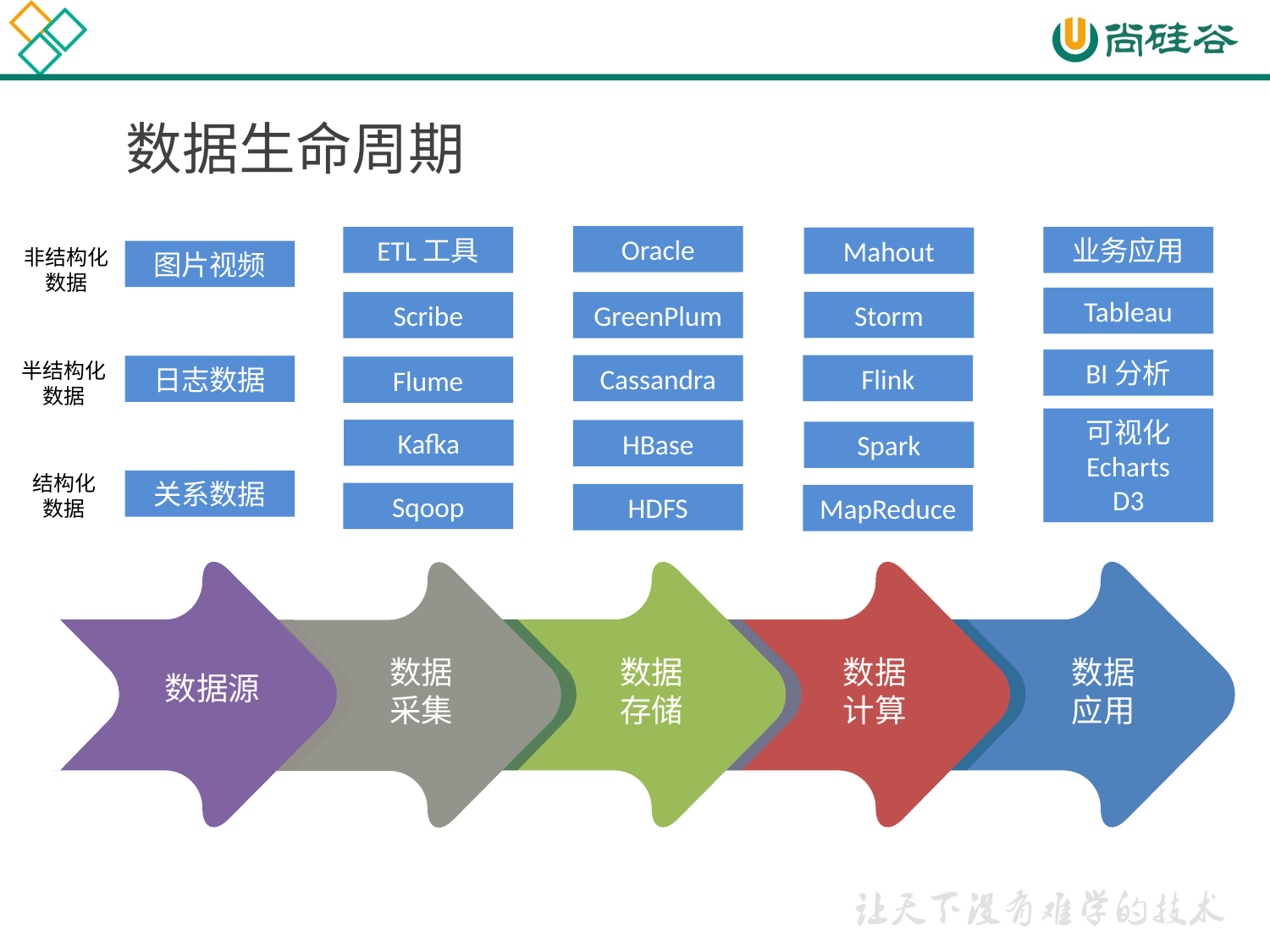

数据生命周期
Oracle
ETL工具
业务应用
Mahout
非结构化
数据
图片视频
Tableau
Storm
Scribe
GreenPlum
BI分析
半结构化
数据
Cassandra
Flink
日志数据
Flume
可视化
Echarts
D3
Kafka
HBase
Spark
结构化
数据
关系数据
Sqoop
HDFS
MapReduce

数据
存储

数据
计算

数据
应用

数据源

数据
采集